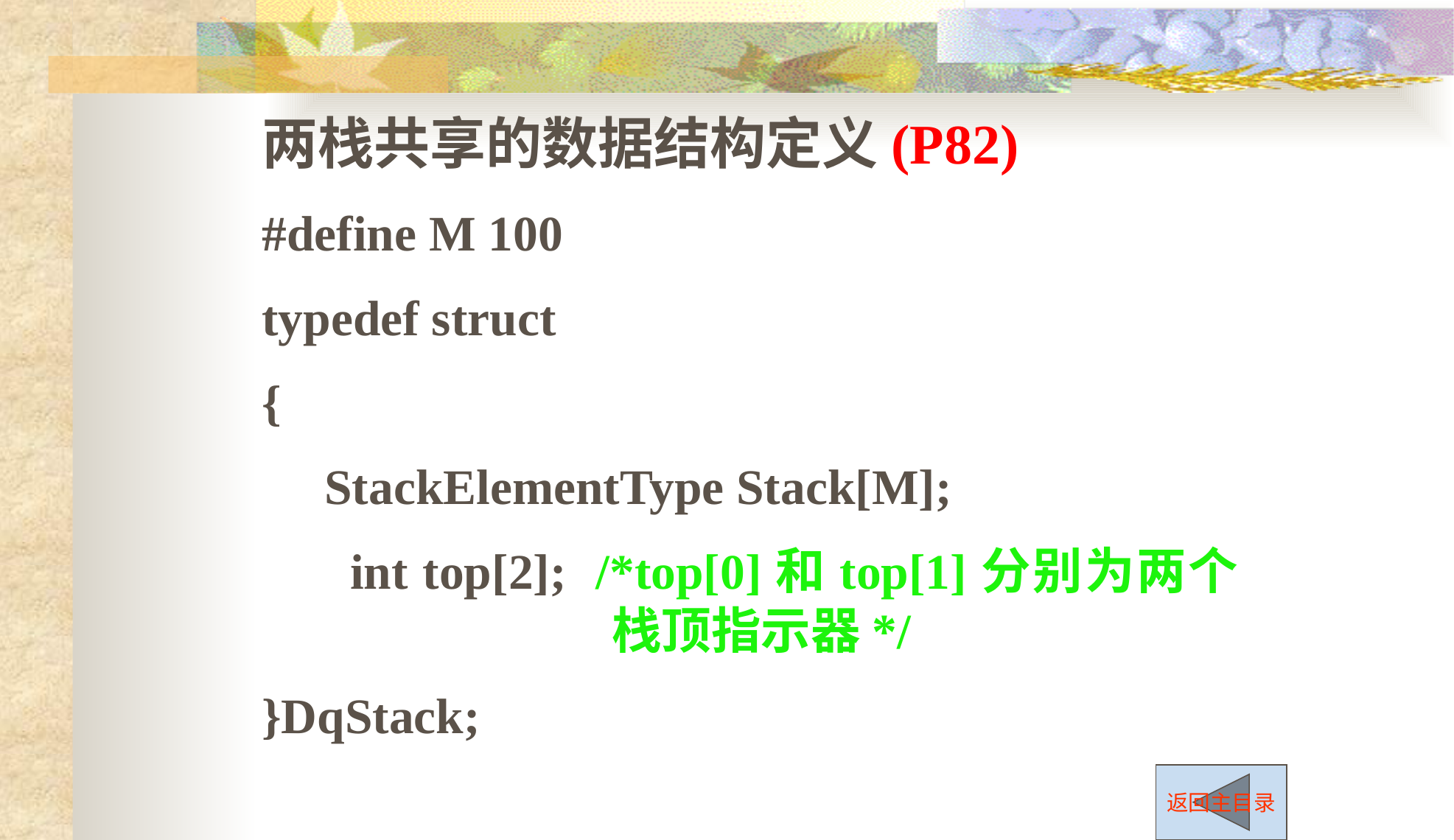

两栈共享的数据结构定义(P82)
#define M 100
typedef struct
{
     StackElementType Stack[M];
      int top[2];  /*top[0]和top[1]分别为两个栈顶指示器*/
}DqStack;
返回主目录